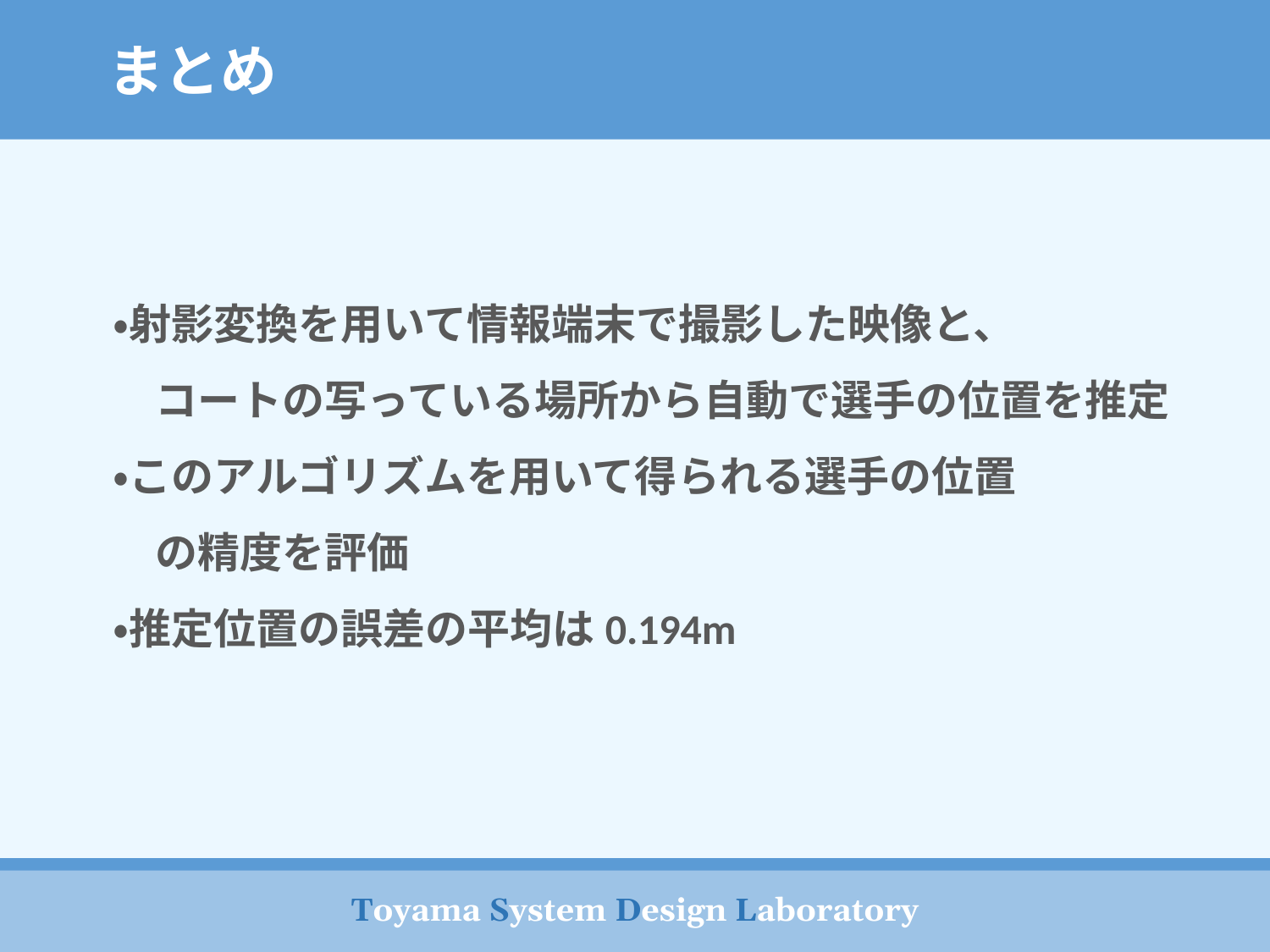

まとめ
・射影変換を用いて情報端末で撮影した映像と、
　コートの写っている場所から自動で選手の位置を推定
・このアルゴリズムを用いて得られる選手の位置
　の精度を評価
・推定位置の誤差の平均は0.194m

Toyama System Design Laboratory